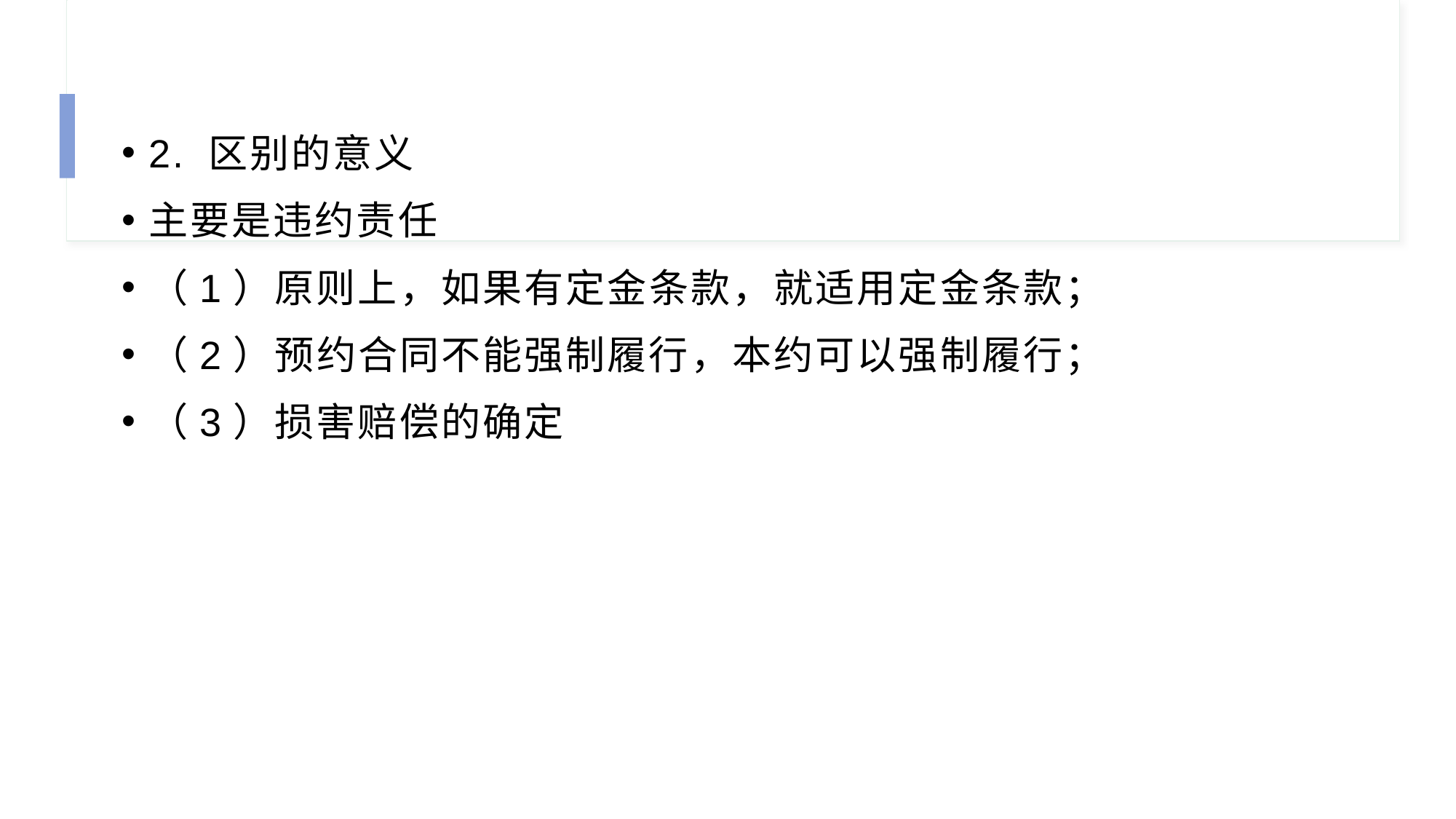

2. 区别的意义
主要是违约责任
（1）原则上，如果有定金条款，就适用定金条款；
（2）预约合同不能强制履行，本约可以强制履行；
（3）损害赔偿的确定